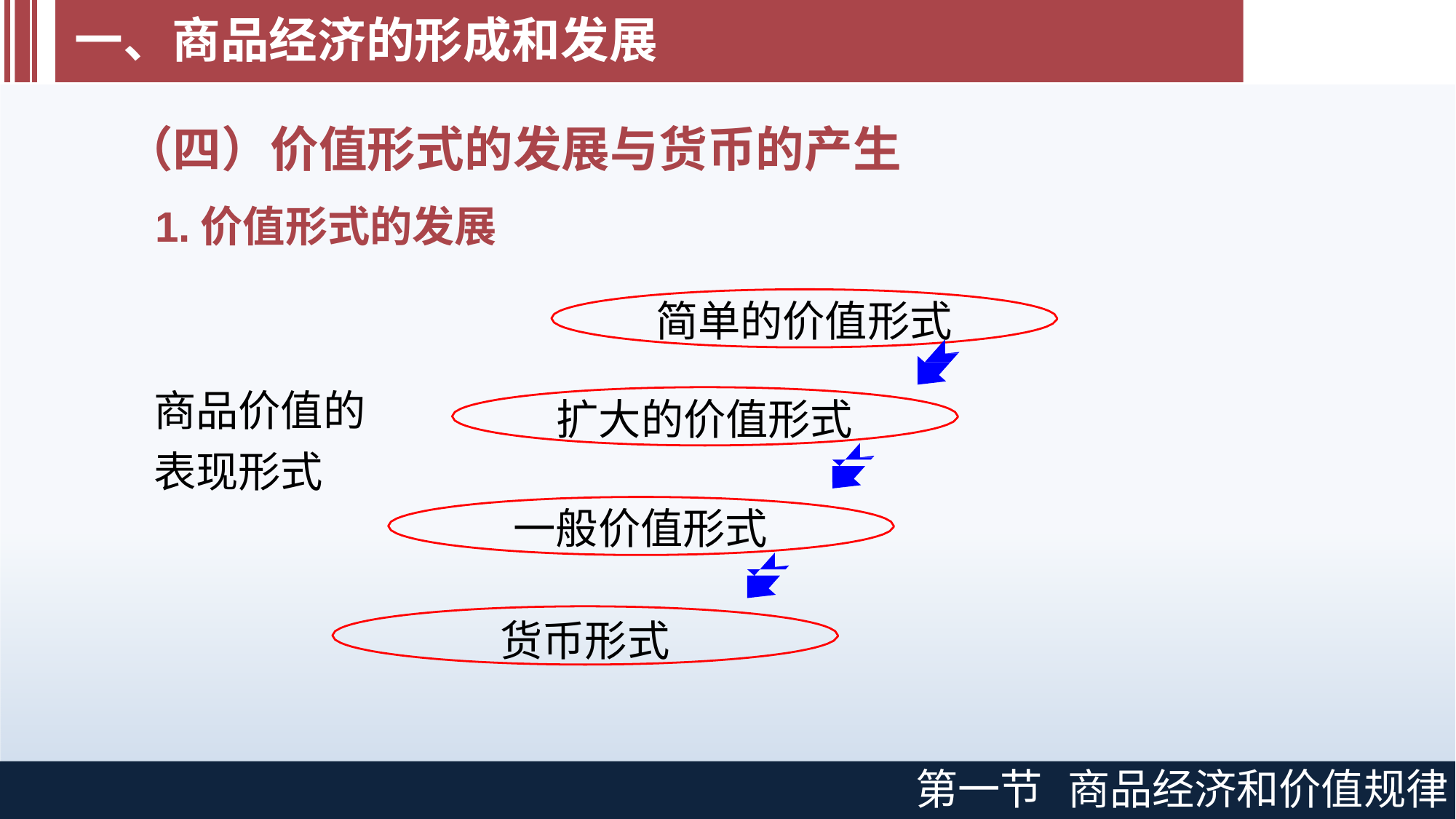

# 一、商品经济的形成和发展

（四）价值形式的发展与货币的产生
1.价值形式的发展
简单的价值形式

商品价值的 表现形式

扩大的价值形式

一般价值形式

货币形式

第一节
商品经济和价值规律